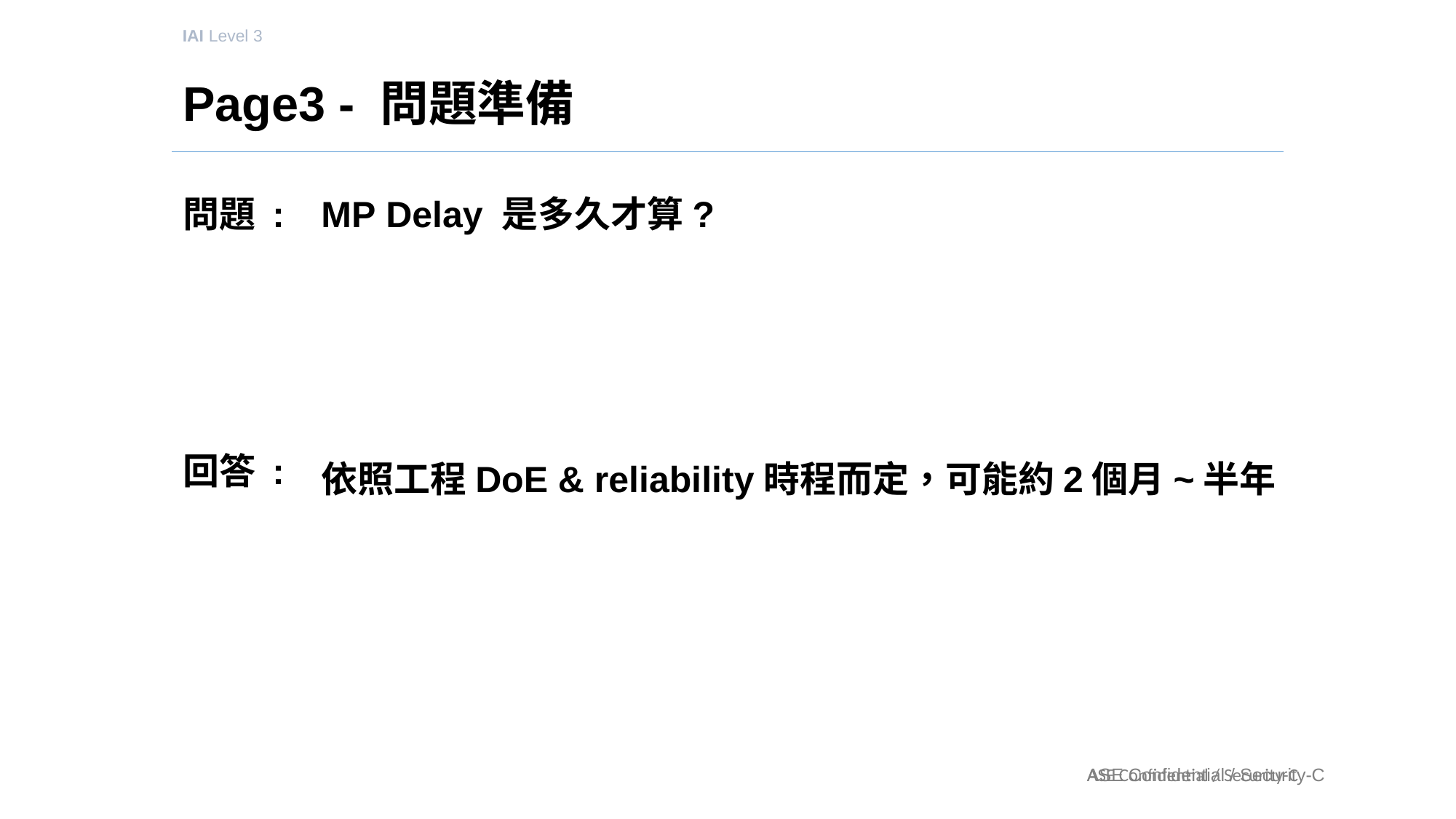

# Page3 - 問題準備
MP Delay 是多久才算?

依照工程DoE & reliability時程而定，可能約2個月~半年